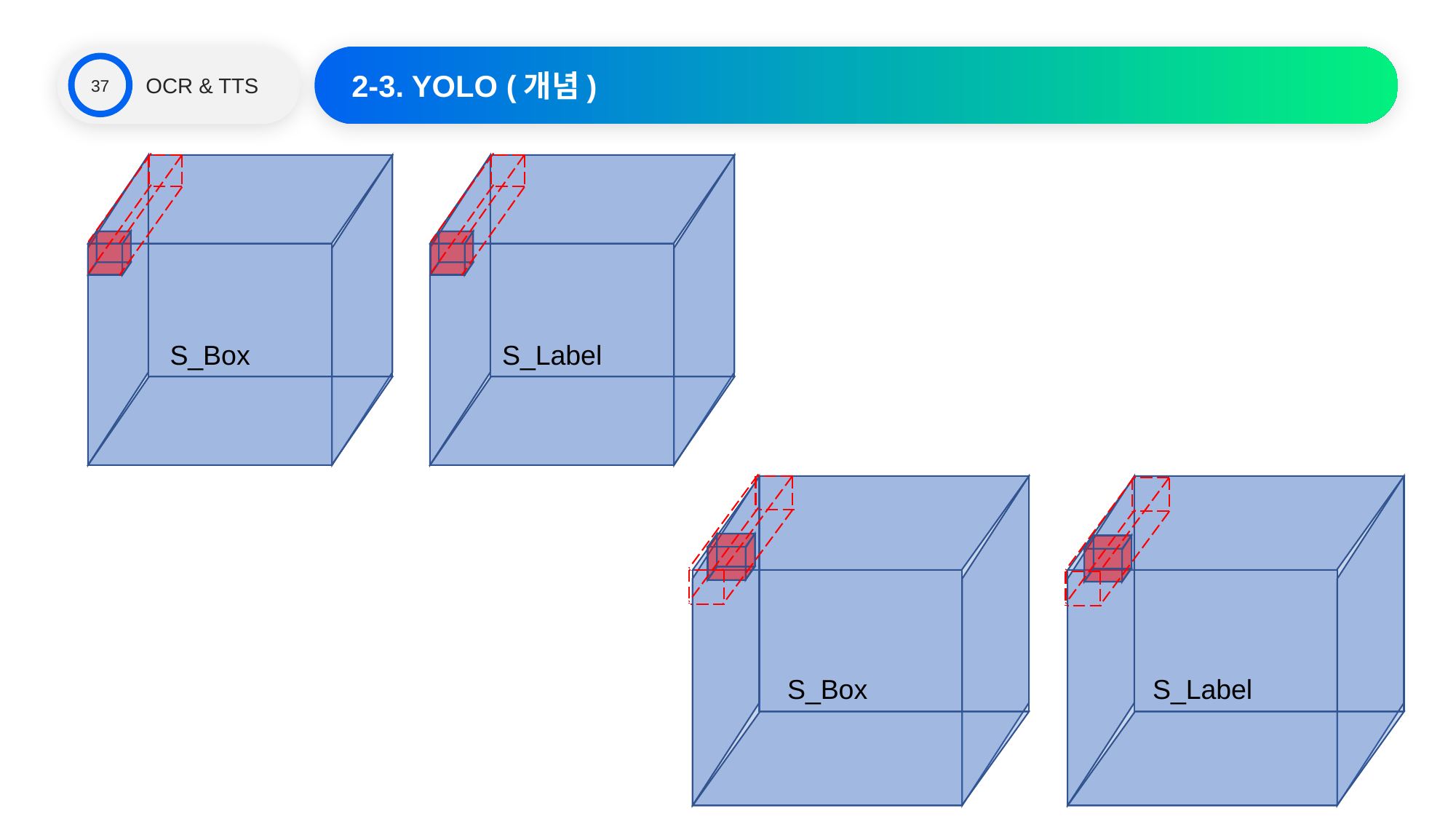

OCR & TTS
2-3. YOLO (개념)
37

S_Box

S_Label

S_Box

S_Label